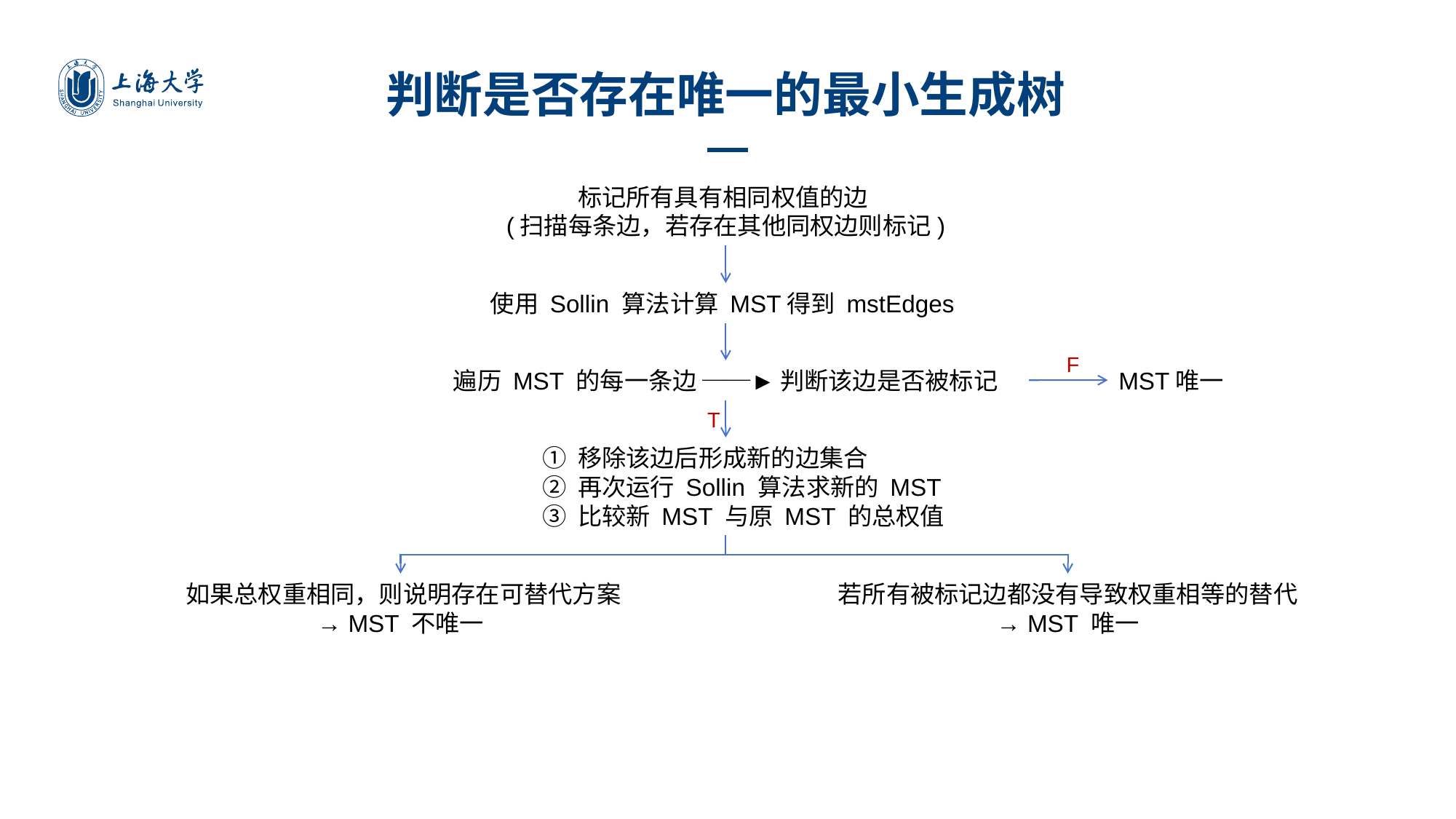

判断是否存在唯一的最小生成树
标记所有具有相同权值的边
(扫描每条边，若存在其他同权边则标记)
使用 Sollin 算法计算 MST得到 mstEdges
F
MST唯一
遍历 MST 的每一条边 ──► 判断该边是否被标记
T
① 移除该边后形成新的边集合
② 再次运行 Sollin 算法求新的 MST
③ 比较新 MST 与原 MST 的总权值
 如果总权重相同，则说明存在可替代方案
→ MST 不唯一
若所有被标记边都没有导致权重相等的替代
→ MST 唯一